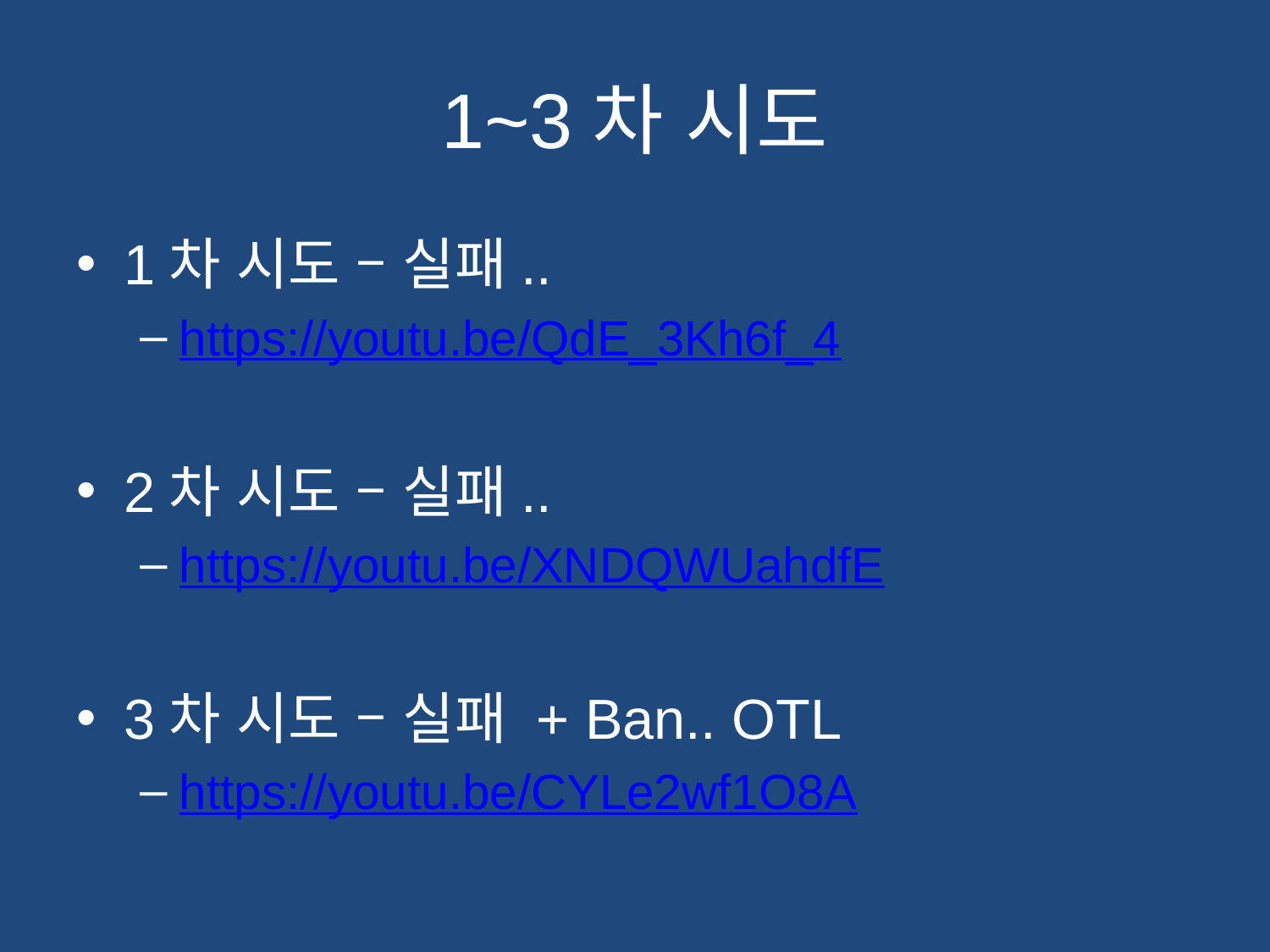

# 1~3차 시도
1차 시도 – 실패..
https://youtu.be/QdE_3Kh6f_4

2차 시도 – 실패..
https://youtu.be/XNDQWUahdfE

3차 시도 – 실패 + Ban.. OTL
https://youtu.be/CYLe2wf1O8A